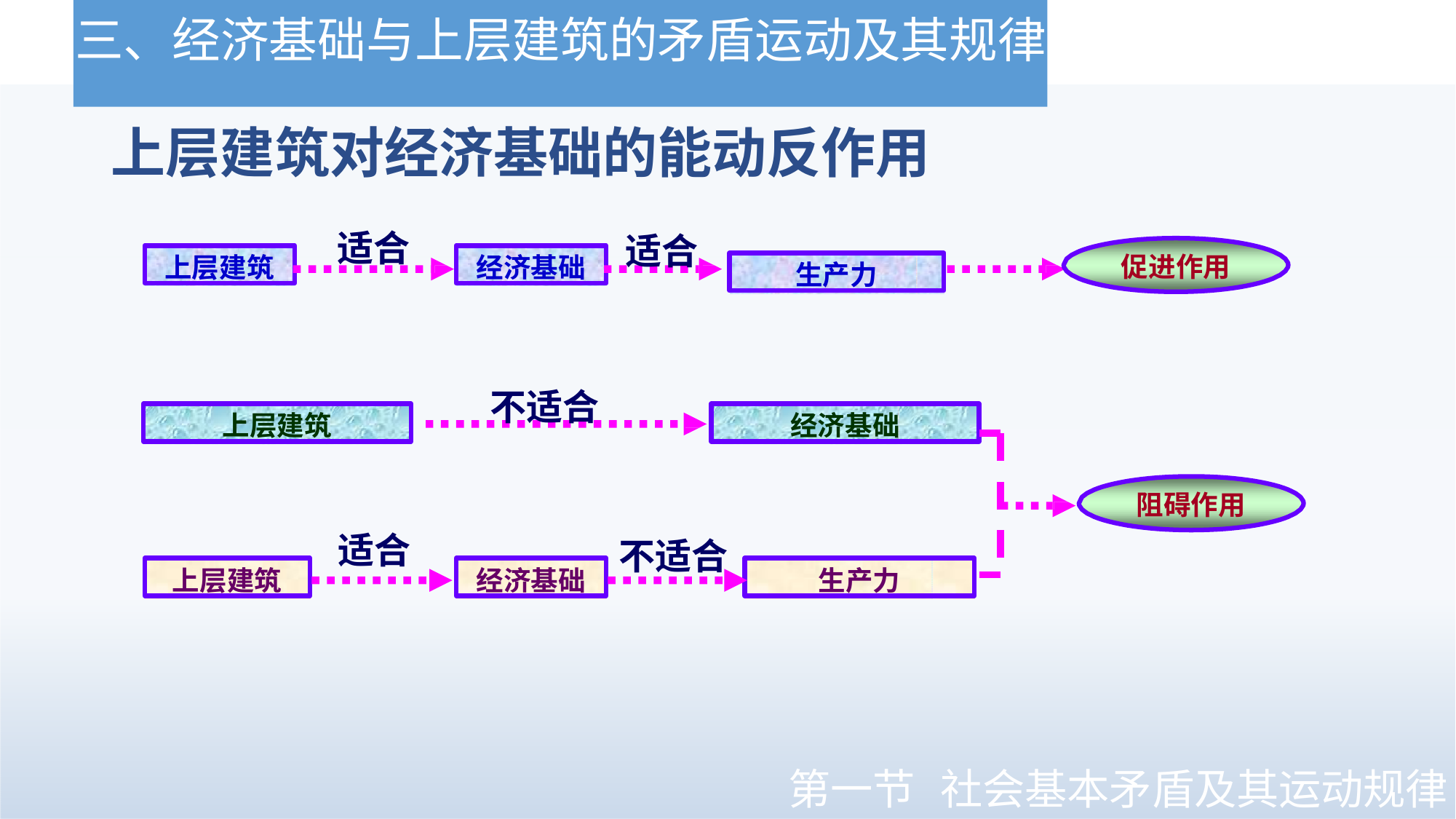

# 三、经济基础与上层建筑的矛盾运动及其规律

上层建筑对经济基础的能动反作用
适合
适合

上层建筑
经济基础
促进作用
生产力

不适合
上层建筑
经济基础

阻碍作用

适合
不适合
上层建筑
经济基础
生产力

第一节
社会基本矛盾及其运动规律